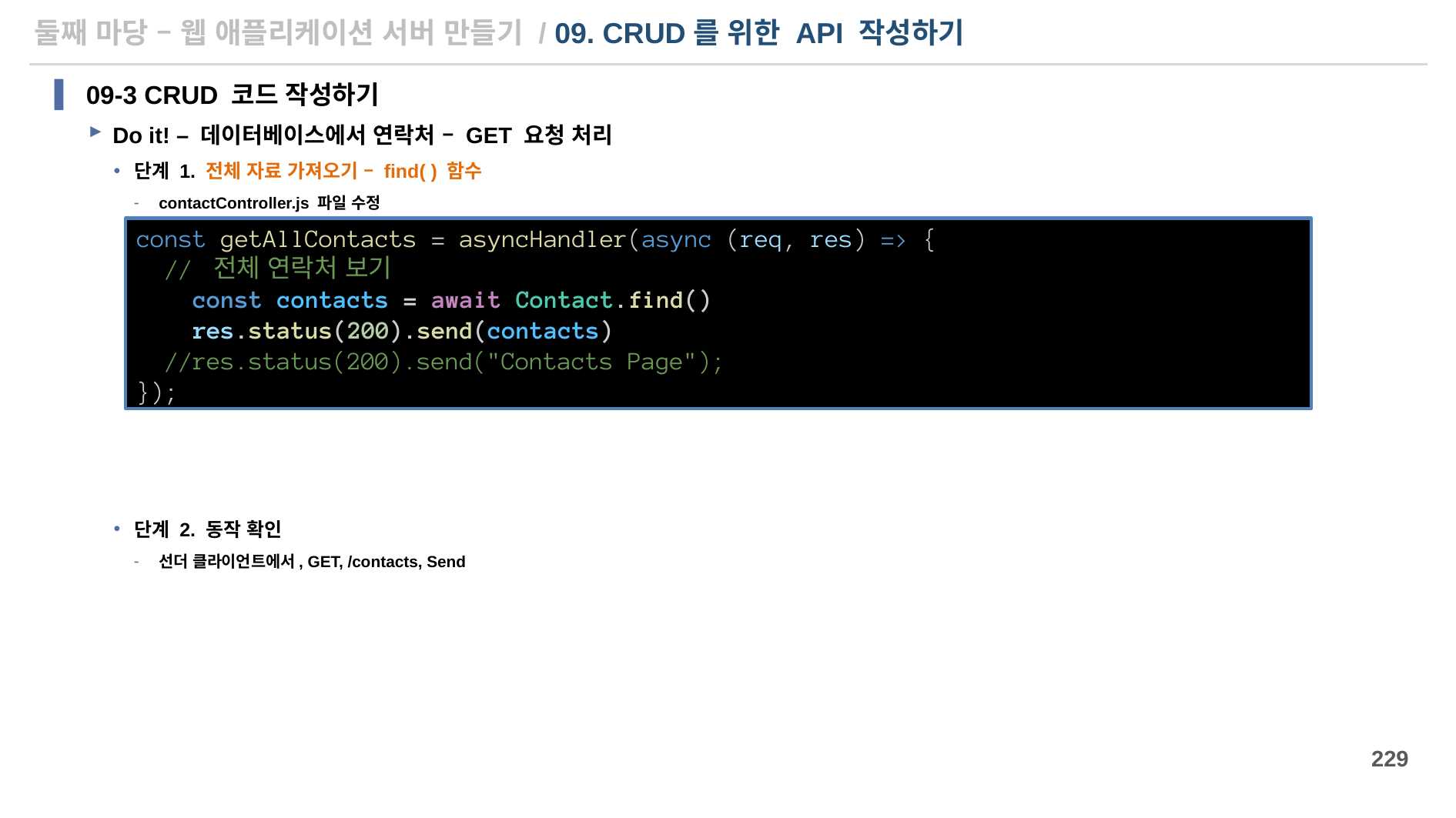

# 둘째 마당 – 웹 애플리케이션 서버 만들기 / 09. CRUD를 위한 API 작성하기
09-3 CRUD 코드 작성하기
Do it! – 데이터베이스에서 연락처 – GET 요청 처리
단계 1. 전체 자료 가져오기 – find( ) 함수
contactController.js 파일 수정

단계 2. 동작 확인
선더 클라이언트에서, GET, /contacts, Send

const getAllContacts = asyncHandler(async (req, res) => {
  // 전체 연락처 보기
    const contacts = await Contact.find()
    res.status(200).send(contacts)
  //res.status(200).send("Contacts Page");
});
229